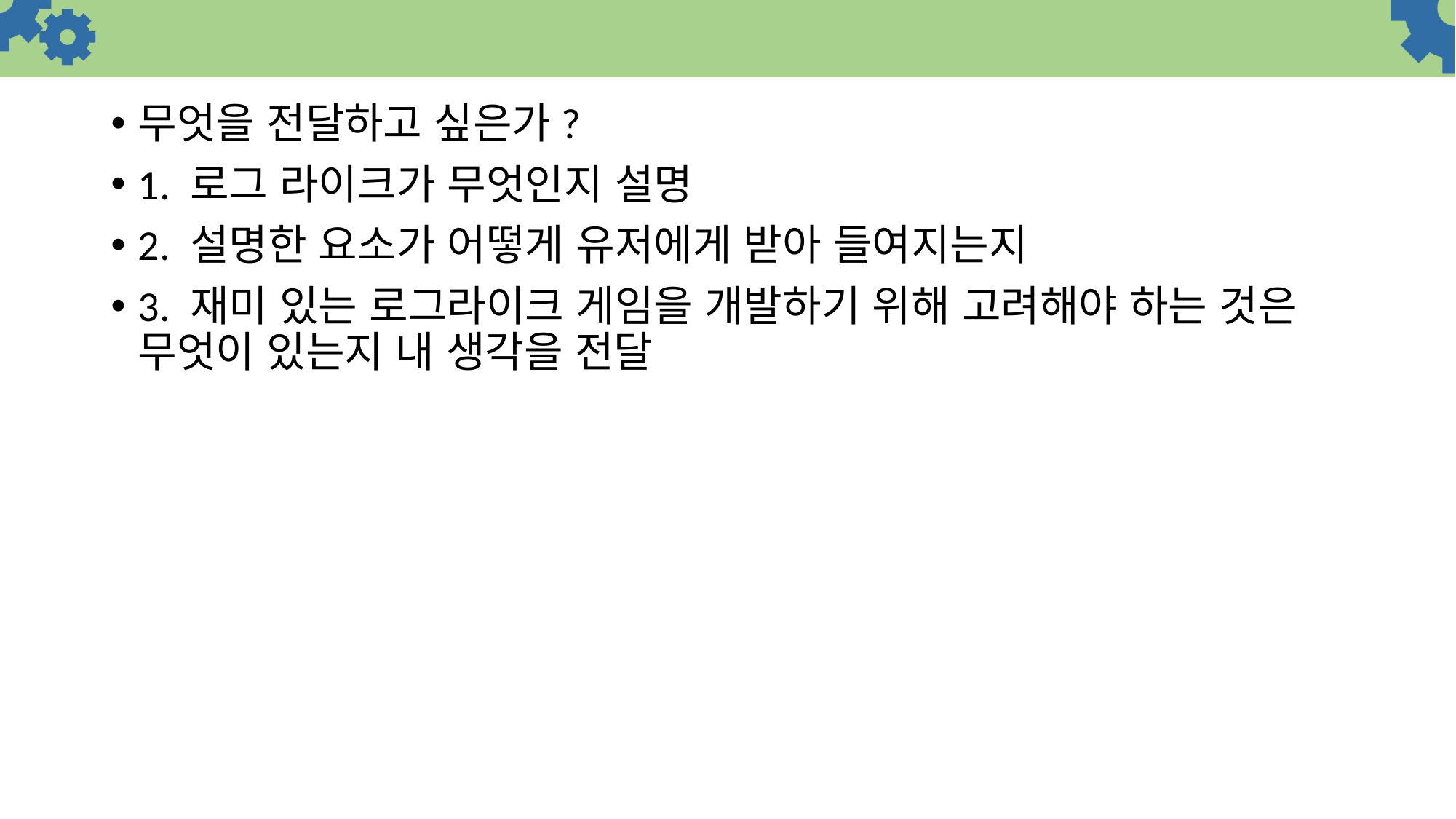

무엇을 전달하고 싶은가?
1. 로그 라이크가 무엇인지 설명
2. 설명한 요소가 어떻게 유저에게 받아 들여지는지
3. 재미 있는 로그라이크 게임을 개발하기 위해 고려해야 하는 것은 무엇이 있는지 내 생각을 전달